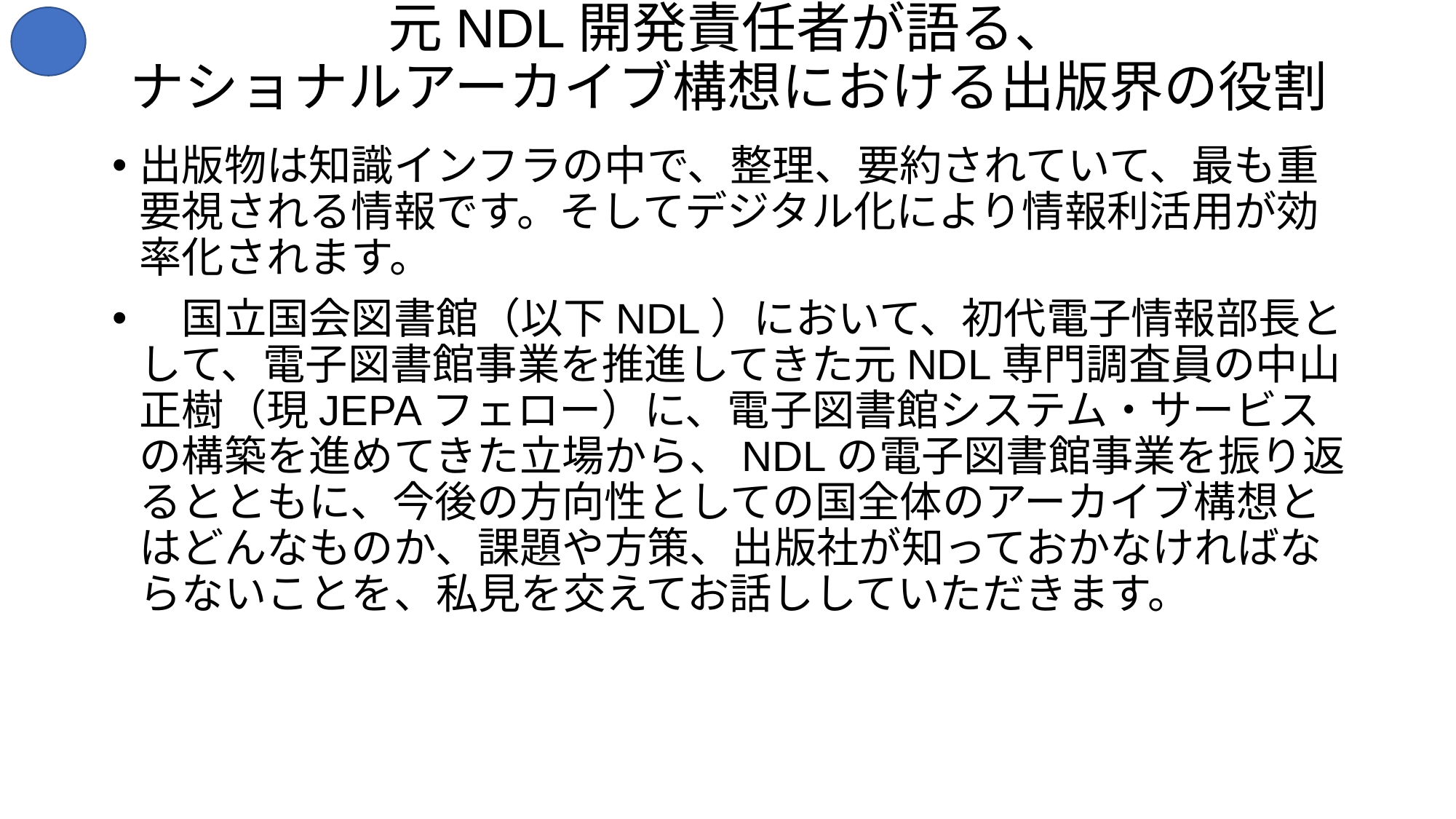

# 元NDL開発責任者が語る、 ナショナルアーカイブ構想における出版界の役割

出版物は知識インフラの中で、整理、要約されていて、最も重要視される情報です。そしてデジタル化により情報利活用が効率化されます。
　国立国会図書館（以下NDL）において、初代電子情報部長として、電子図書館事業を推進してきた元NDL専門調査員の中山正樹（現JEPAフェロー）に、電子図書館システム・サービスの構築を進めてきた立場から、NDLの電子図書館事業を振り返るとともに、今後の方向性としての国全体のアーカイブ構想とはどんなものか、課題や方策、出版社が知っておかなければならないことを、私見を交えてお話ししていただきます。